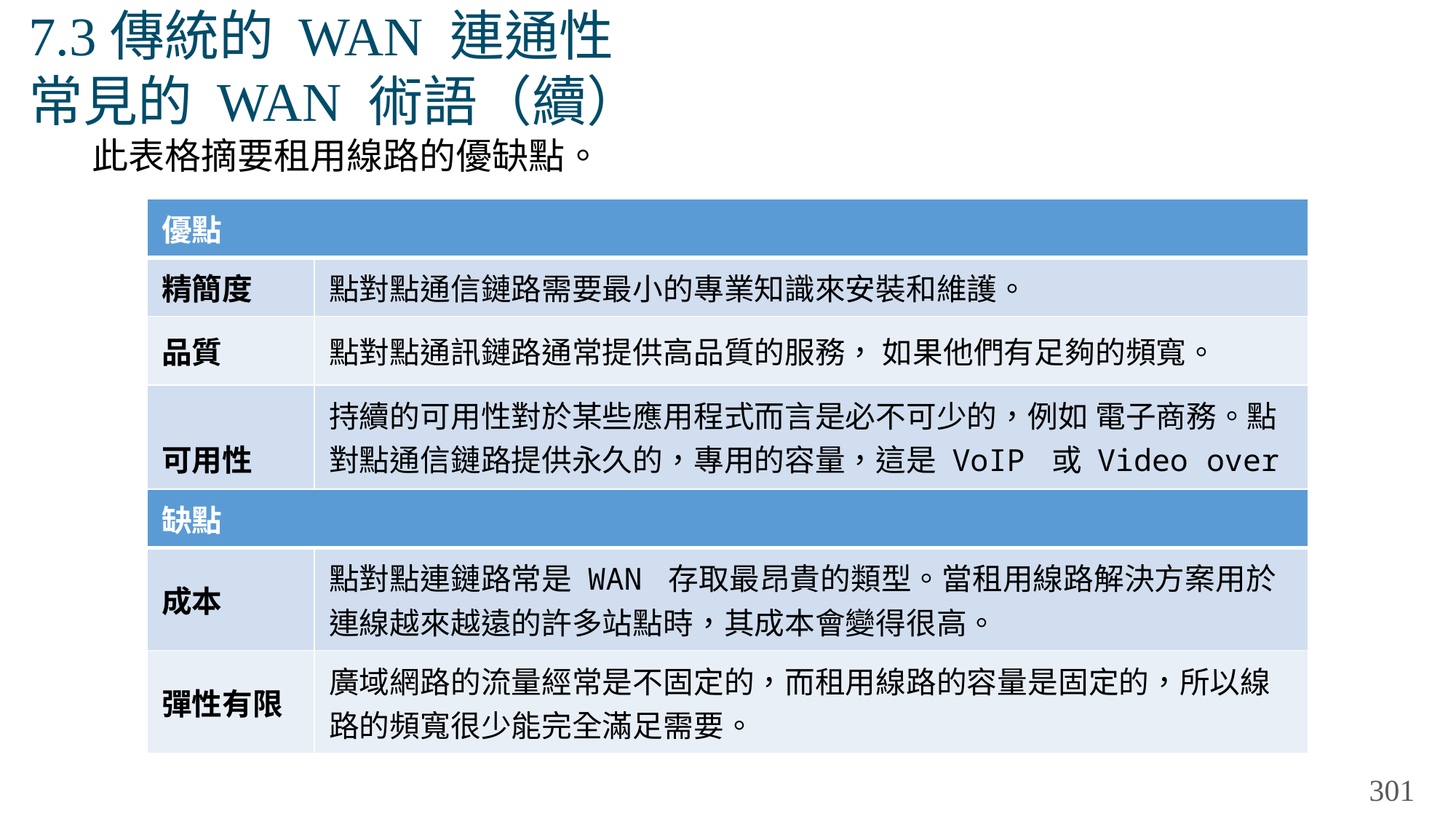

# 7.3傳統的 WAN 連通性 常見的 WAN 術語（續）
此表格摘要租用線路的優缺點。
| 優點 |  |
| --- | --- |
| 精簡度 | 點對點通信鏈路需要最小的專業知識來安裝和維護。 |
| 品質 | 點對點通訊鏈路通常提供高品質的服務， 如果他們有足夠的頻寬。 |
| 可用性 | 持續的可用性對於某些應用程式而言是必不可少的，例如 電子商務。點對點通信鏈路提供永久的，專用的容量，這是 VoIP 或 Video over IP 需要的。 |
| 缺點 |  |
| --- | --- |
| 成本 | 點對點連鏈路常是 WAN 存取最昂貴的類型。當租用線路解決方案用於連線越來越遠的許多站點時，其成本會變得很高。 |
| 彈性有限 | 廣域網路的流量經常是不固定的，而租用線路的容量是固定的，所以線路的頻寬很少能完全滿足需要。 |
301